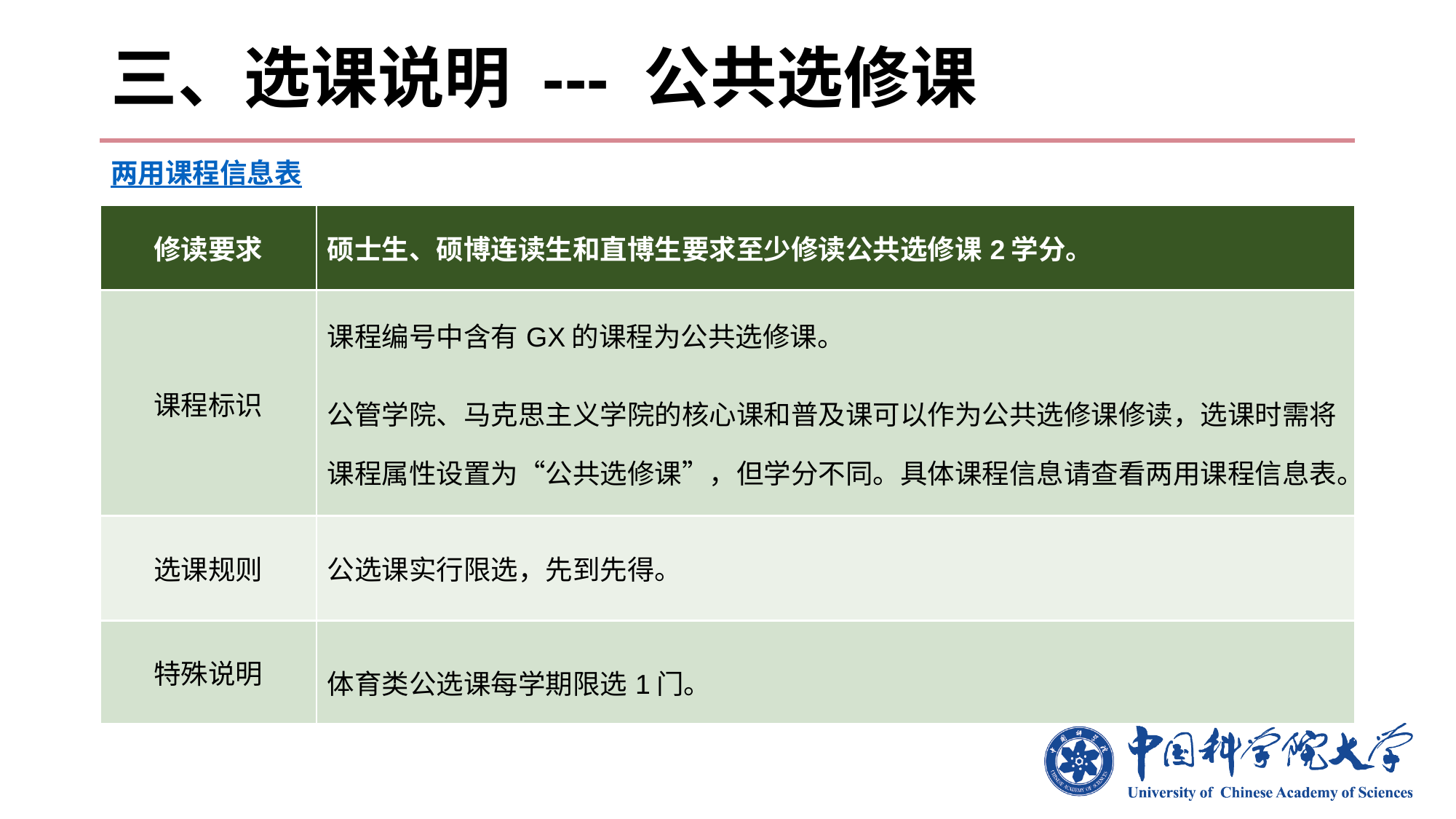

# 三、选课说明 --- 公共选修课
两用课程信息表
| 修读要求 | 硕士生、硕博连读生和直博生要求至少修读公共选修课2学分。 |
| --- | --- |
| 课程标识 | 课程编号中含有GX的课程为公共选修课。 公管学院、马克思主义学院的核心课和普及课可以作为公共选修课修读，选课时需将课程属性设置为“公共选修课”，但学分不同。具体课程信息请查看两用课程信息表。除此之外，其余人文社科类和管理类专业课程不可作为公共选修课修读。 |
| 选课规则 | 公选课实行限选，先到先得。 |
| 特殊说明 | 体育类公选课每学期限选1门。 |